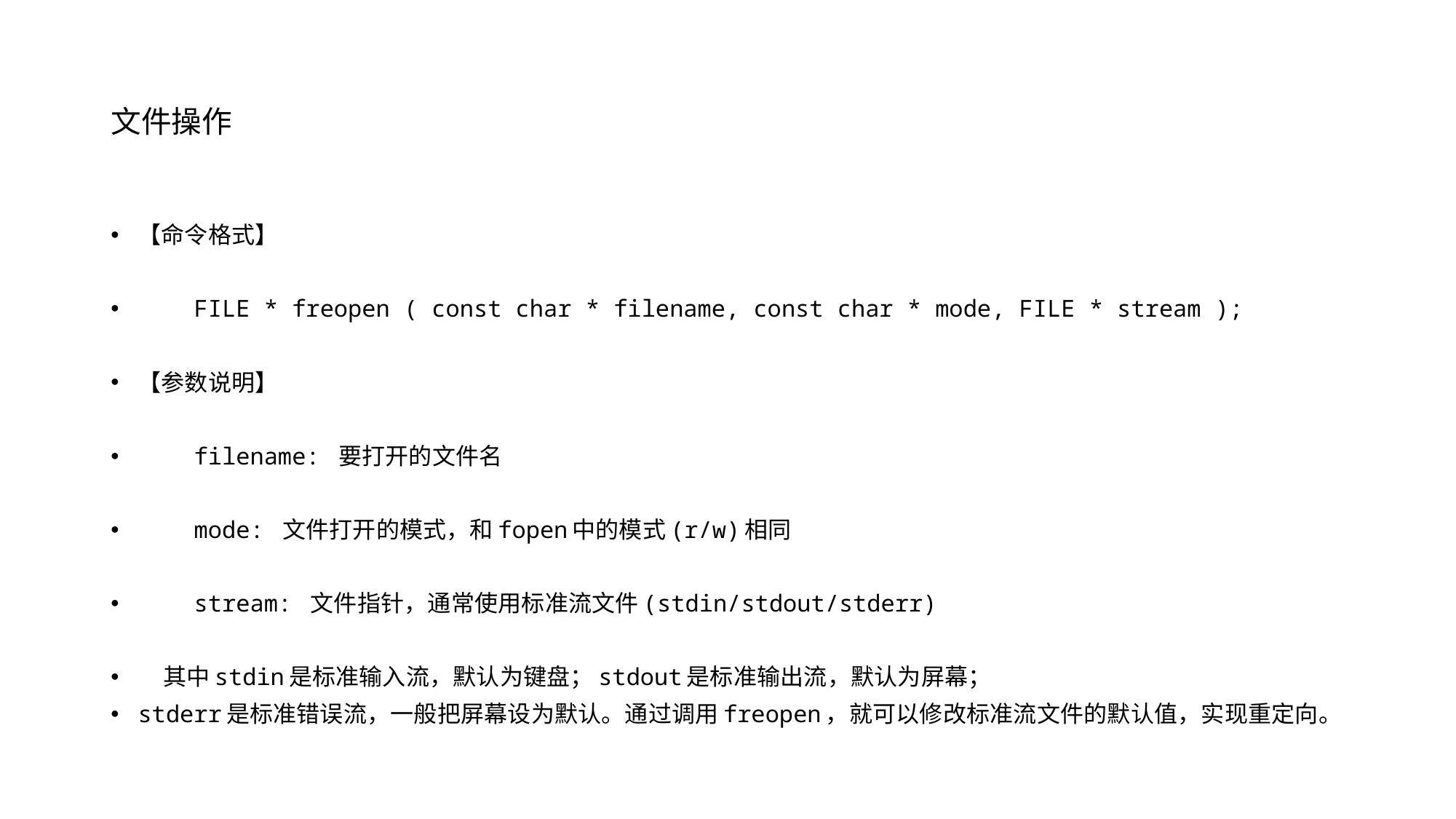

# 文件操作
【命令格式】

    FILE * freopen ( const char * filename, const char * mode, FILE * stream );

【参数说明】

    filename: 要打开的文件名

    mode: 文件打开的模式，和fopen中的模式(r/w)相同

    stream: 文件指针，通常使用标准流文件(stdin/stdout/stderr)

    其中stdin是标准输入流，默认为键盘；stdout是标准输出流，默认为屏幕；
stderr是标准错误流，一般把屏幕设为默认。通过调用freopen，就可以修改标准流文件的默认值，实现重定向。